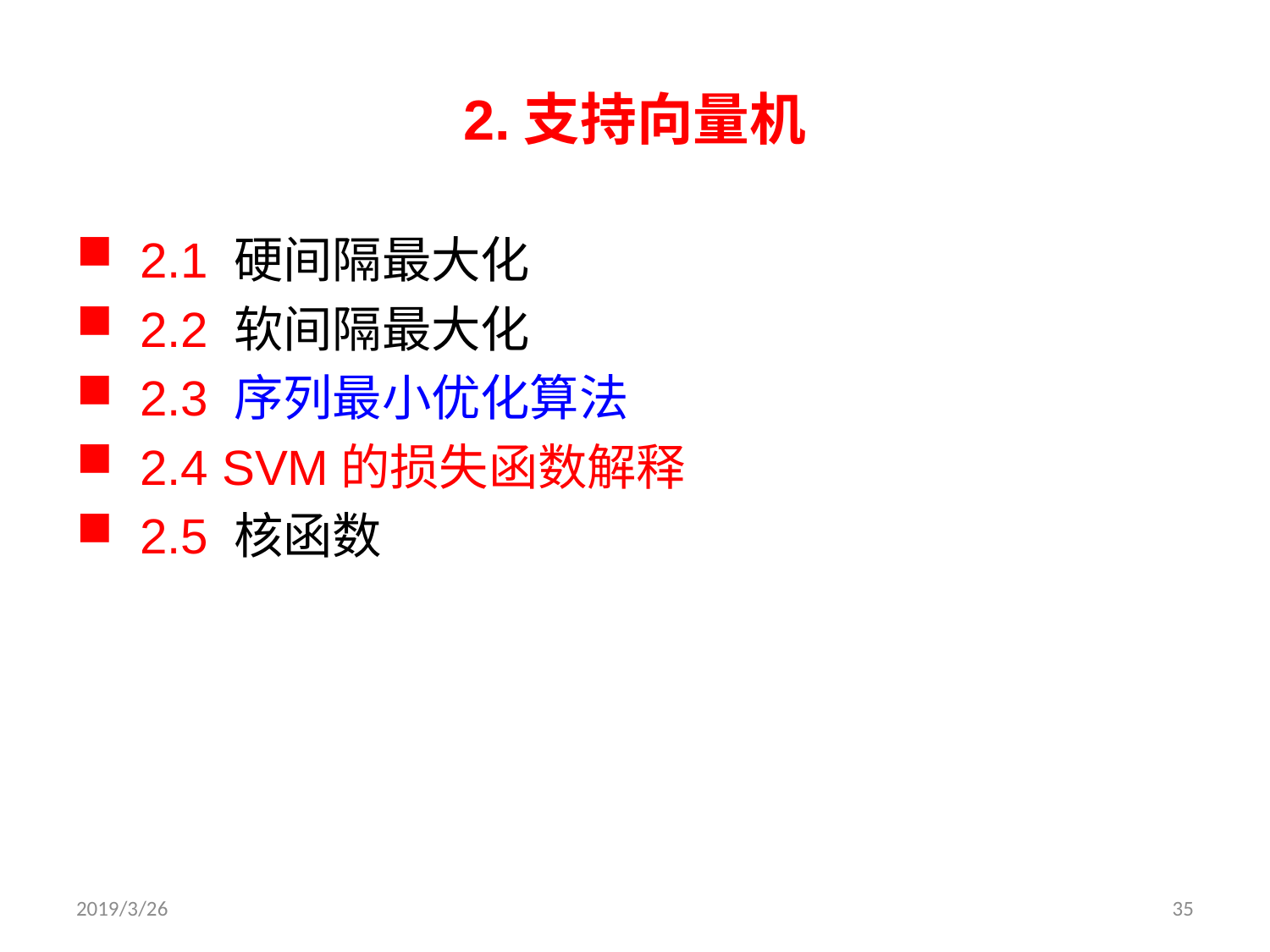

# 2.支持向量机
2.1 硬间隔最大化
2.2 软间隔最大化
2.3 序列最小优化算法
2.4 SVM的损失函数解释
2.5 核函数

2019/3/26
35